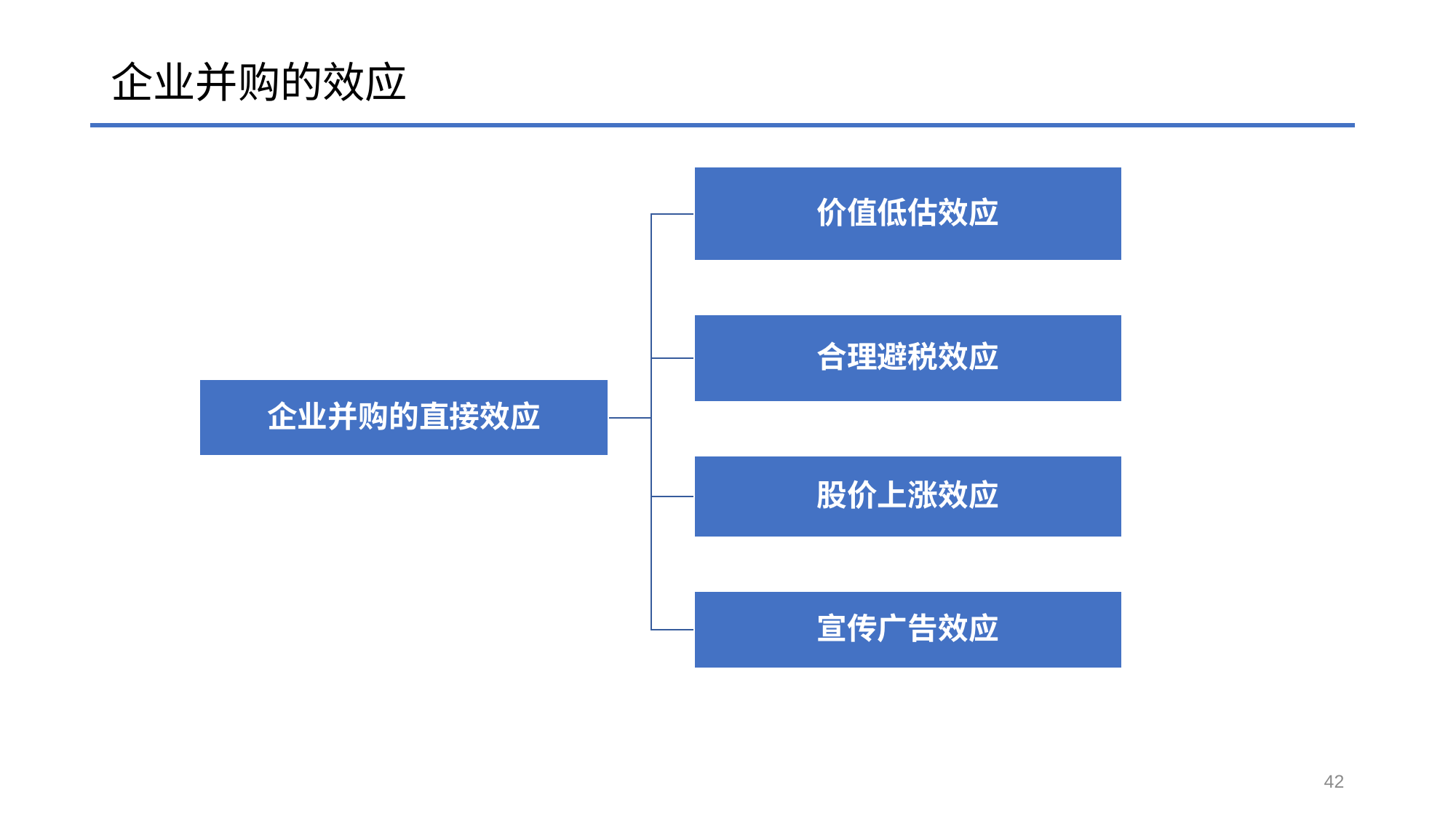

# 企业并购的效应
企业并购的直接效应
价值低估效应
合理避税效应
股价上涨效应
宣传广告效应
42